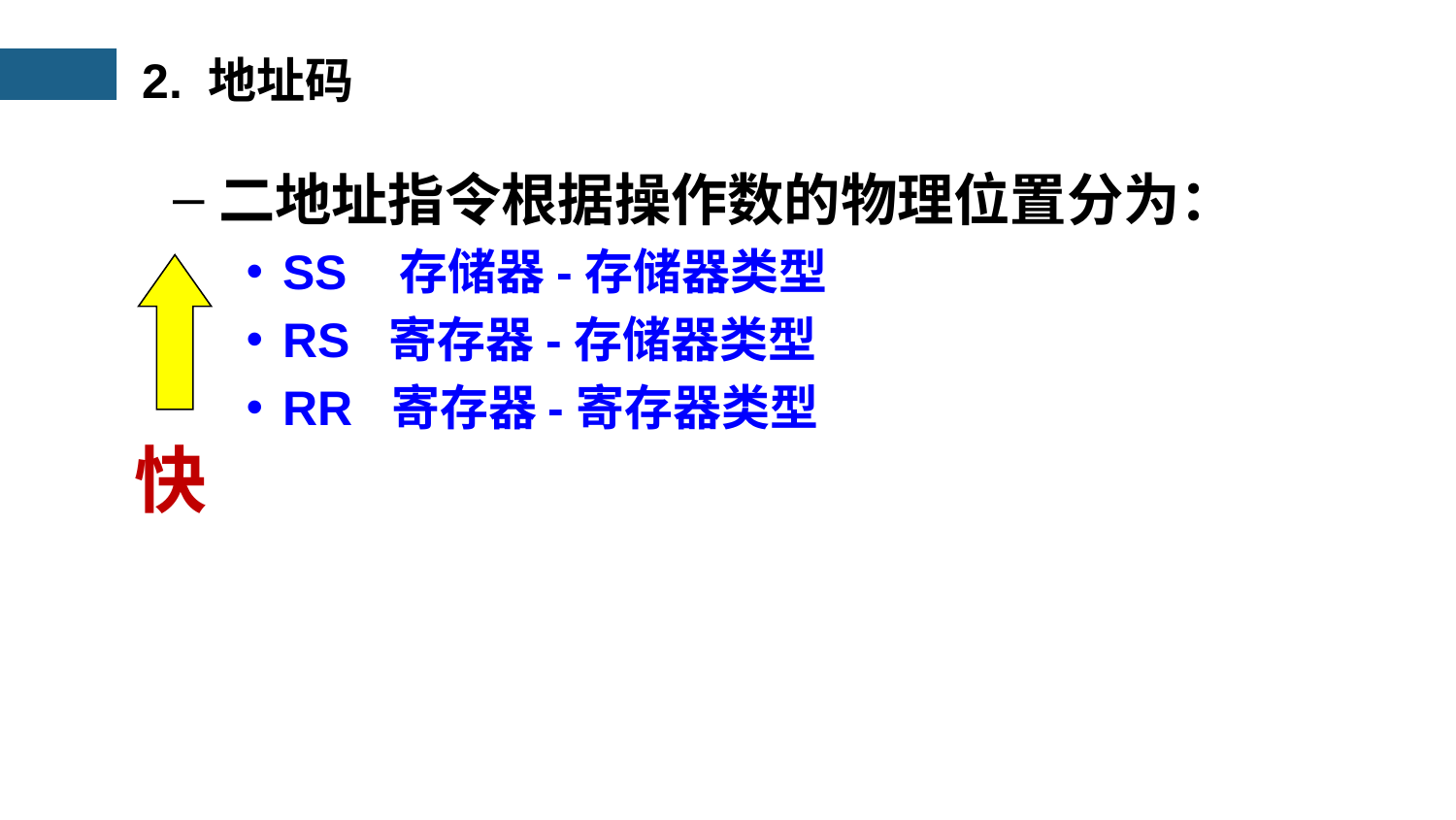

2. 地址码
二地址指令根据操作数的物理位置分为：
SS   存储器-存储器类型
RS  寄存器-存储器类型
RR  寄存器-寄存器类型

快